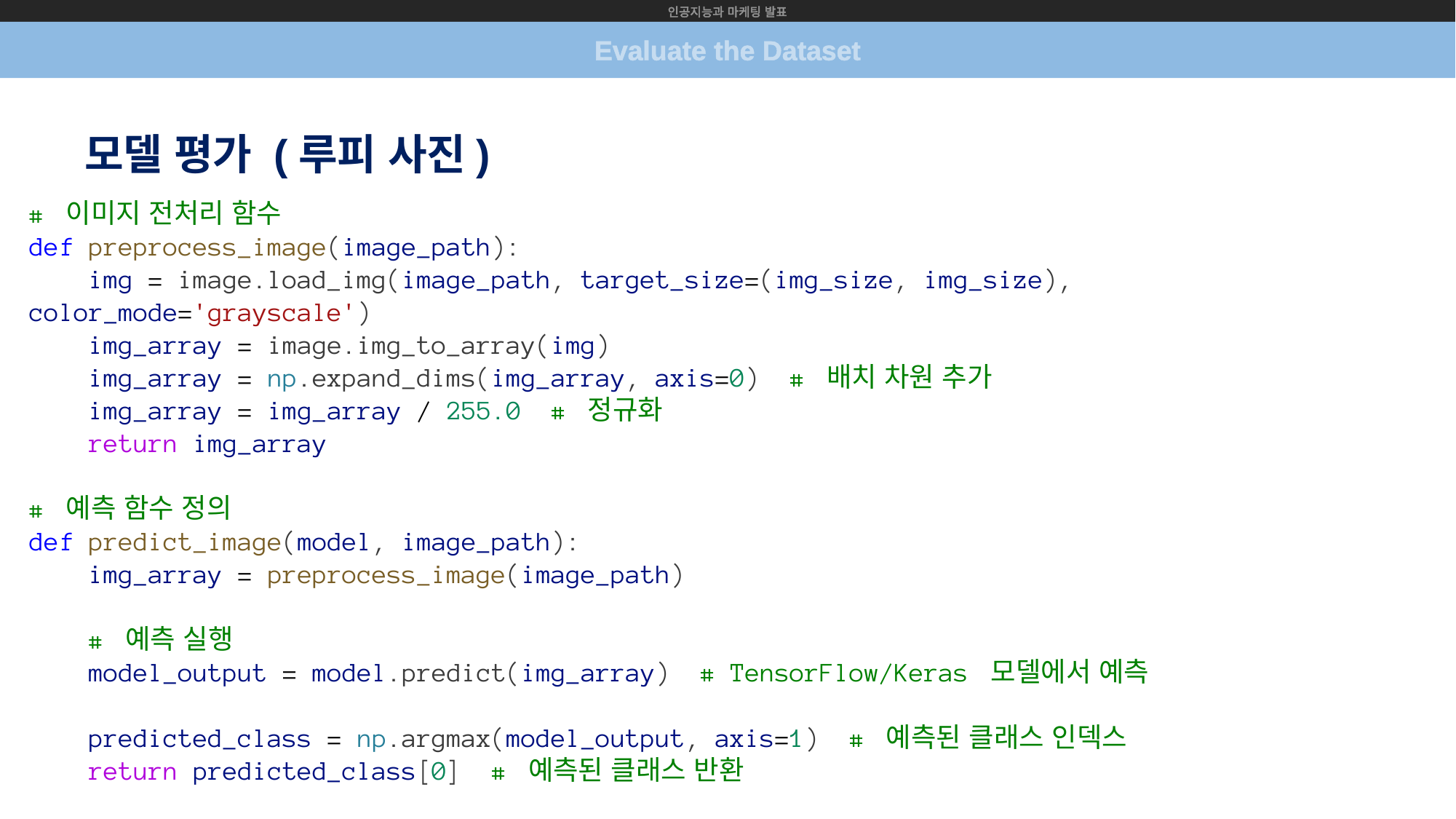

인공지능과 마케팅 발표

Evaluate the Dataset
모델 평가 (루피 사진)

# 이미지 전처리 함수
def preprocess_image(image_path):
    img = image.load_img(image_path, target_size=(img_size, img_size), color_mode='grayscale')
    img_array = image.img_to_array(img)
    img_array = np.expand_dims(img_array, axis=0)  # 배치 차원 추가
    img_array = img_array / 255.0  # 정규화
    return img_array
# 예측 함수 정의
def predict_image(model, image_path):
    img_array = preprocess_image(image_path)
    # 예측 실행
    model_output = model.predict(img_array)  # TensorFlow/Keras 모델에서 예측
    predicted_class = np.argmax(model_output, axis=1)  # 예측된 클래스 인덱스
    return predicted_class[0]  # 예측된 클래스 반환